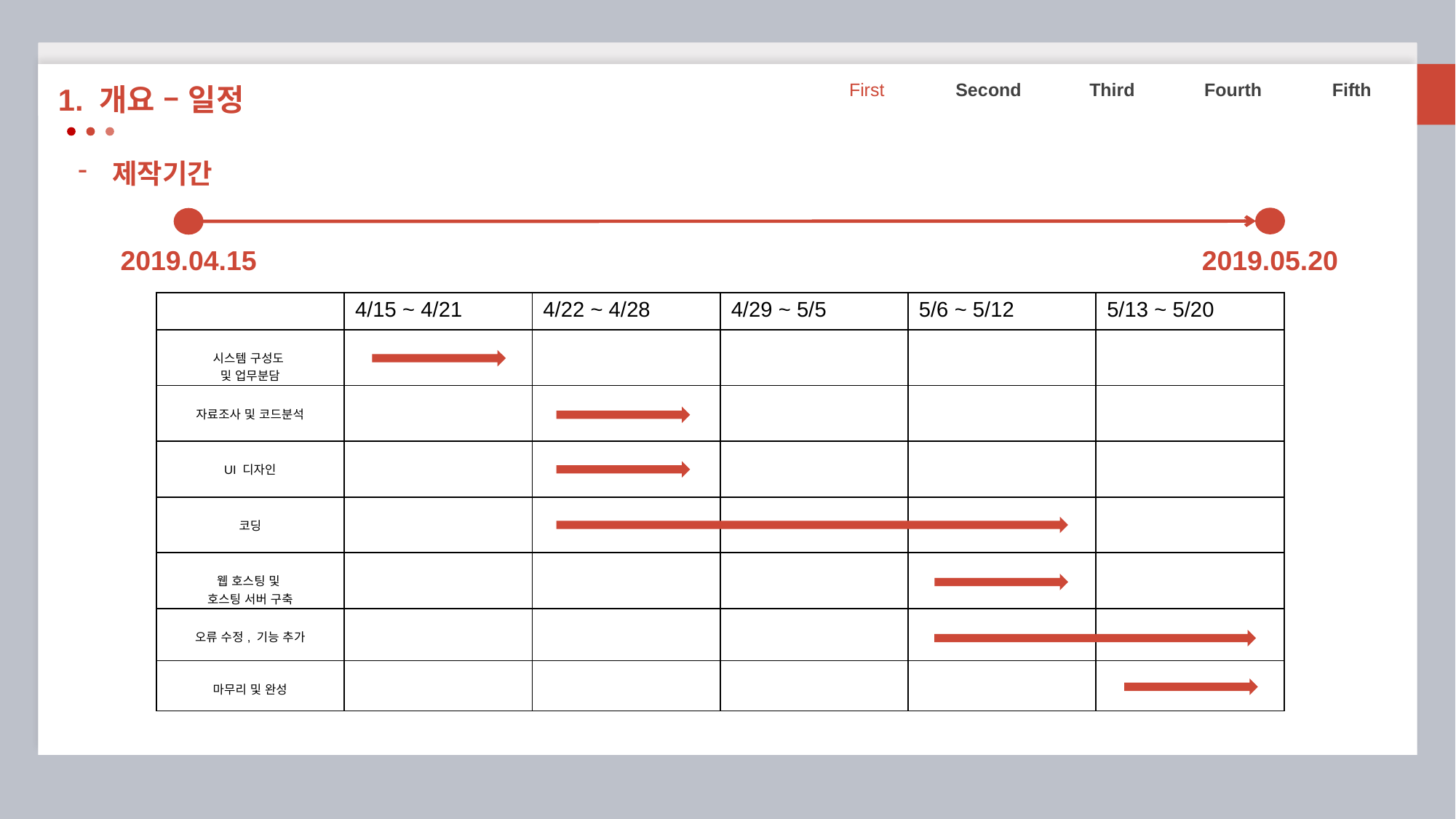

First
Second
Third
Fourth
Fifth
1. 개요 – 일정

제작기간

2019.04.15
2019.05.20
|  | 4/15 ~ 4/21 | 4/22 ~ 4/28 | 4/29 ~ 5/5 | 5/6 ~ 5/12 | 5/13 ~ 5/20 |
| --- | --- | --- | --- | --- | --- |
| 시스템 구성도 및 업무분담 |  |  |  |  |  |
| 자료조사 및 코드분석 |  |  |  |  |  |
| UI 디자인 |  |  |  |  |  |
| 코딩 |  |  |  |  |  |
| 웹 호스팅 및 호스팅 서버 구축 |  |  |  |  |  |
| 오류 수정, 기능 추가 |  |  |  |  |  |
| 마무리 및 완성 |  |  |  |  |  |